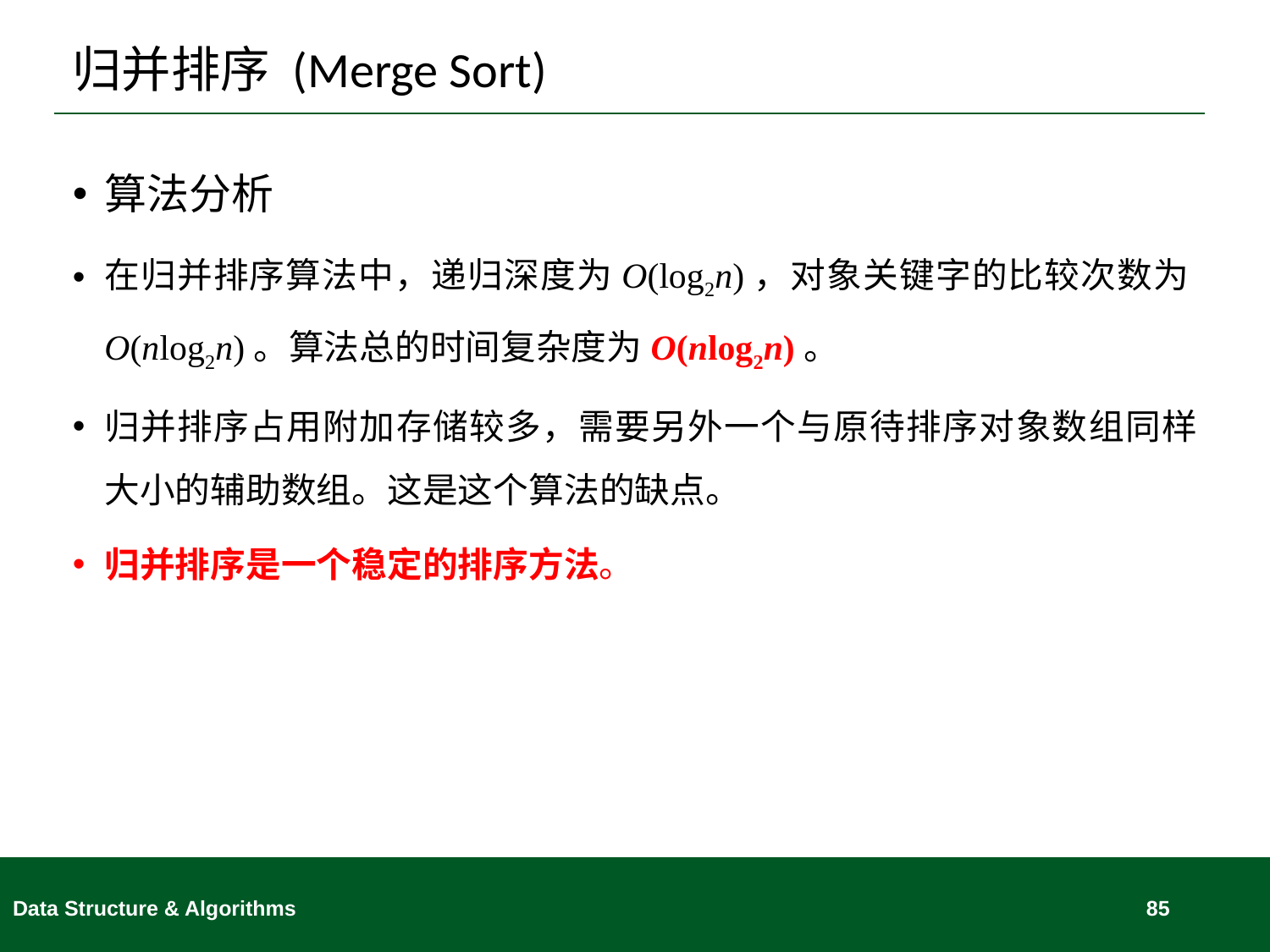

# 归并排序 (Merge Sort)
算法分析
在归并排序算法中，递归深度为O(log2n)，对象关键字的比较次数为O(nlog2n)。算法总的时间复杂度为O(nlog2n)。
归并排序占用附加存储较多，需要另外一个与原待排序对象数组同样大小的辅助数组。这是这个算法的缺点。
归并排序是一个稳定的排序方法。

Data Structure & Algorithms
85